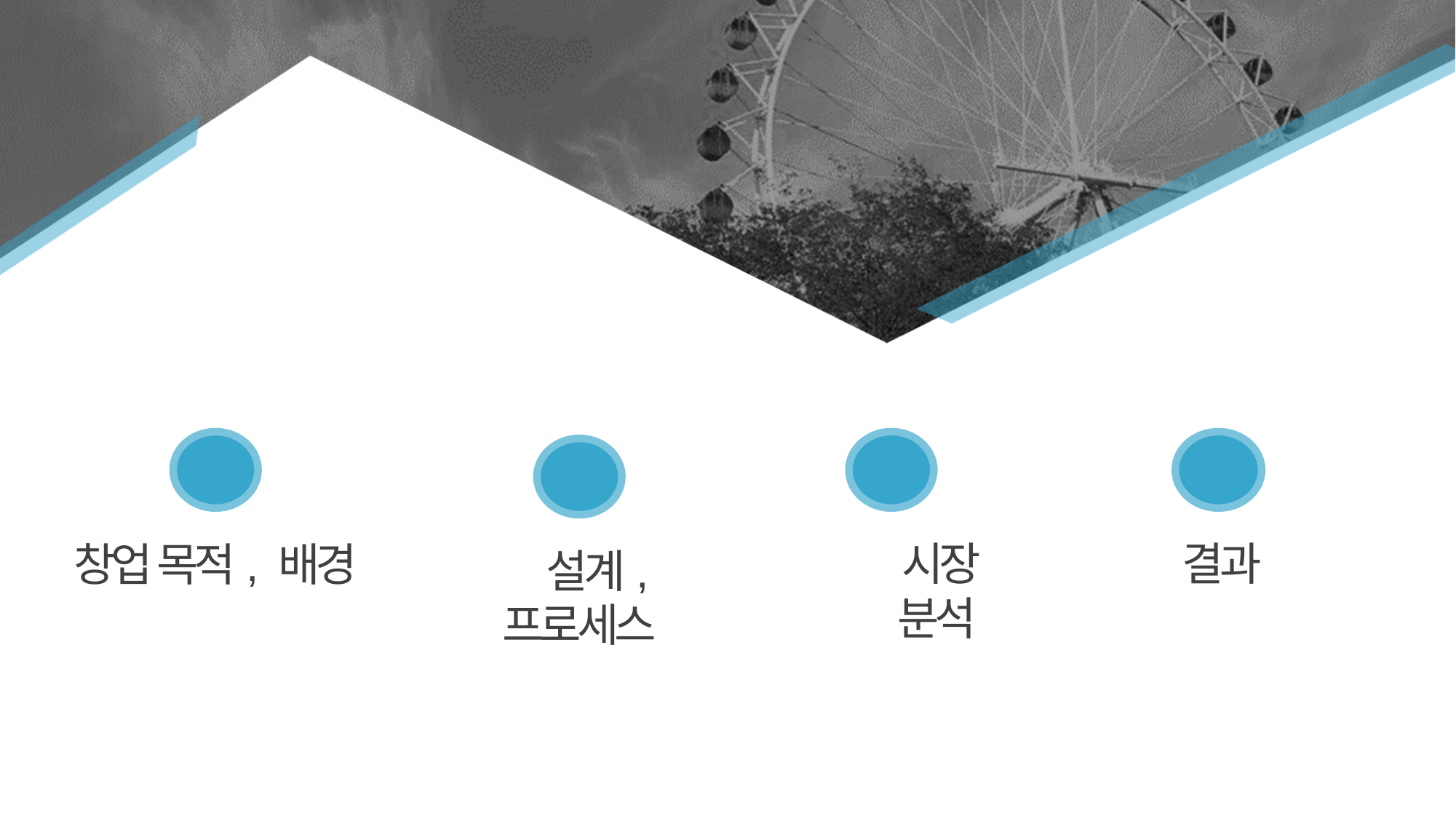

1
창업 목적, 배경
3
        시장 분석
4
              결과
2
  설계, 프로세스